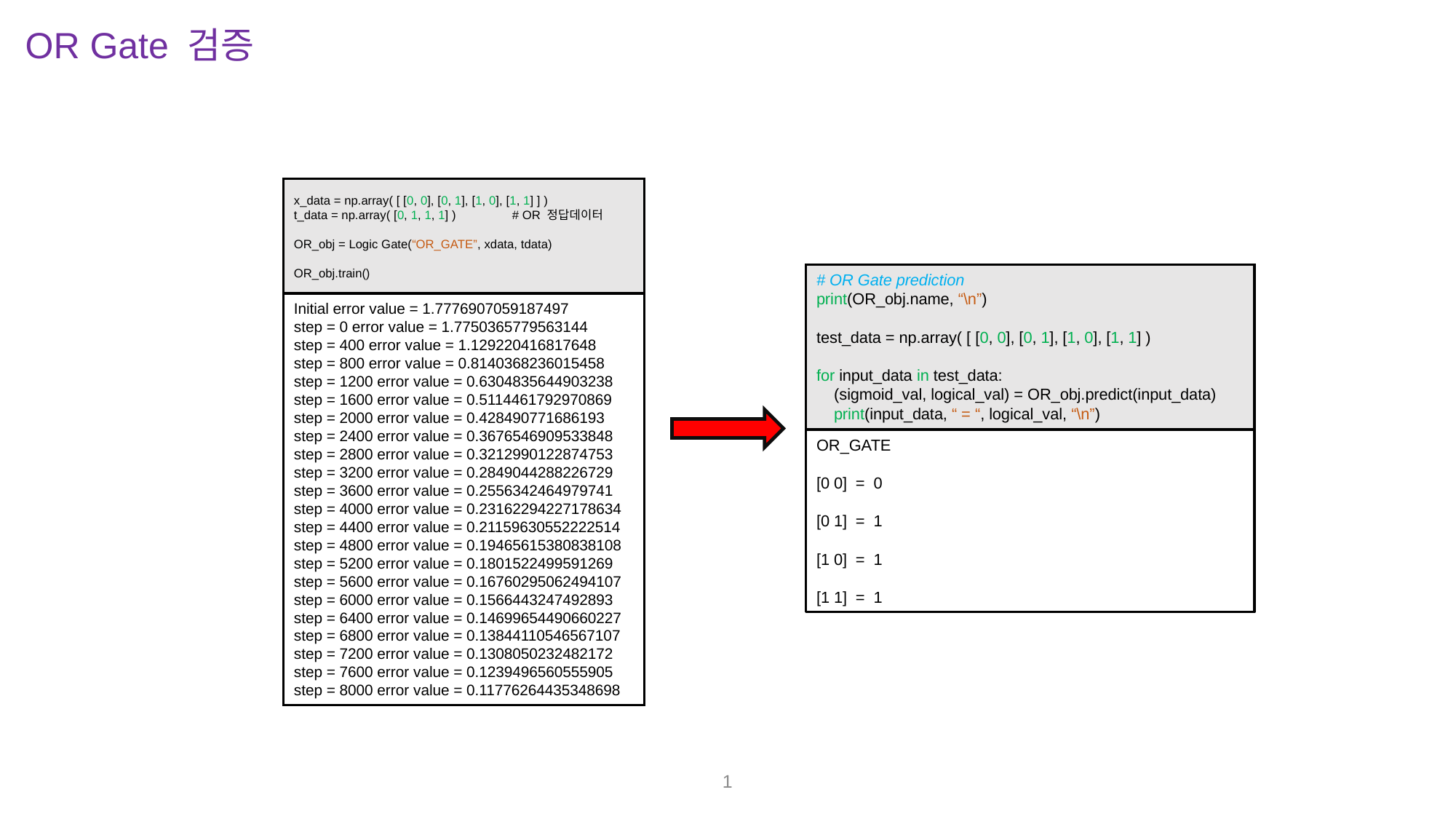

OR Gate 검증
x_data = np.array( [ [0, 0], [0, 1], [1, 0], [1, 1] ] )
t_data = np.array( [0, 1, 1, 1] )	# OR 정답데이터

OR_obj = Logic Gate(“OR_GATE”, xdata, tdata)

OR_obj.train()
# OR Gate prediction
print(OR_obj.name, “\n”)

test_data = np.array( [ [0, 0], [0, 1], [1, 0], [1, 1] )

for input_data in test_data:
    (sigmoid_val, logical_val) = OR_obj.predict(input_data)
    print(input_data, “ = “, logical_val, “\n”)
OR_GATE

[0 0]  =  0

[0 1]  =  1

[1 0]  =  1

[1 1]  =  1
Initial error value = 1.7776907059187497
step = 0 error value = 1.7750365779563144
step = 400 error value = 1.129220416817648
step = 800 error value = 0.8140368236015458
step = 1200 error value = 0.6304835644903238
step = 1600 error value = 0.5114461792970869
step = 2000 error value = 0.428490771686193
step = 2400 error value = 0.3676546909533848
step = 2800 error value = 0.3212990122874753
step = 3200 error value = 0.2849044288226729
step = 3600 error value = 0.2556342464979741
step = 4000 error value = 0.23162294227178634
step = 4400 error value = 0.21159630552222514
step = 4800 error value = 0.19465615380838108
step = 5200 error value = 0.1801522499591269
step = 5600 error value = 0.16760295062494107
step = 6000 error value = 0.1566443247492893
step = 6400 error value = 0.14699654490660227
step = 6800 error value = 0.13844110546567107
step = 7200 error value = 0.1308050232482172
step = 7600 error value = 0.1239496560555905
step = 8000 error value = 0.11776264435348698

1